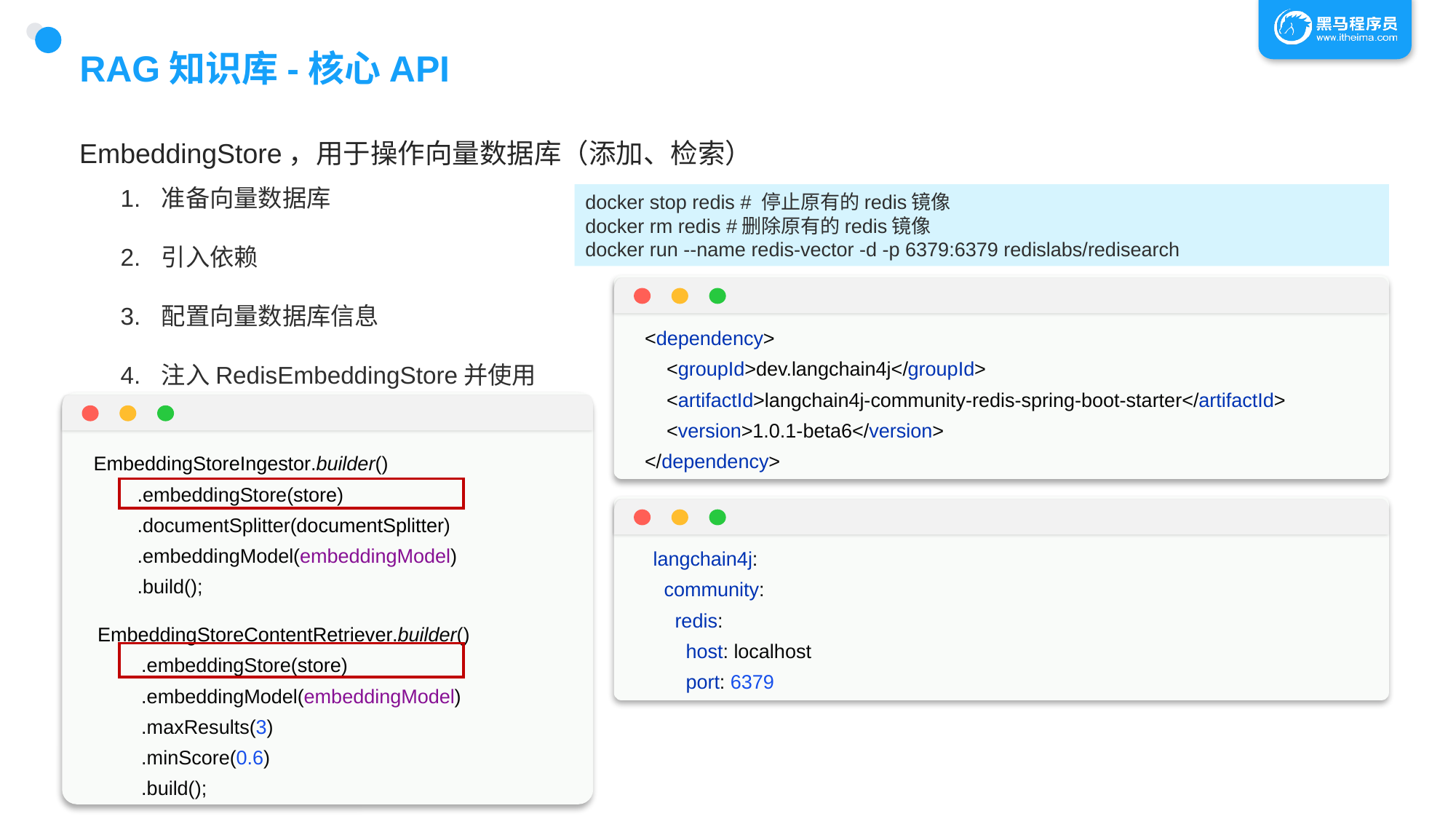

# RAG知识库-核心API
EmbeddingStore，用于操作向量数据库（添加、检索）
准备向量数据库
引入依赖
配置向量数据库信息
注入RedisEmbeddingStore并使用
docker stop redis # 停止原有的redis镜像
docker rm redis #删除原有的redis镜像
docker run --name redis-vector -d -p 6379:6379 redislabs/redisearch

<dependency>
    <groupId>dev.langchain4j</groupId>
    <artifactId>langchain4j-community-redis-spring-boot-starter</artifactId>
    <version>1.0.1-beta6</version>
</dependency>

EmbeddingStoreIngestor.builder()
        .embeddingStore(store)
        .documentSplitter(documentSplitter)
        .embeddingModel(embeddingModel)
        .build();
EmbeddingStoreContentRetriever.builder()
        .embeddingStore(store)
        .embeddingModel(embeddingModel)
        .maxResults(3)
        .minScore(0.6)
        .build();

langchain4j:
  community:
    redis:
      host: localhost
      port: 6379